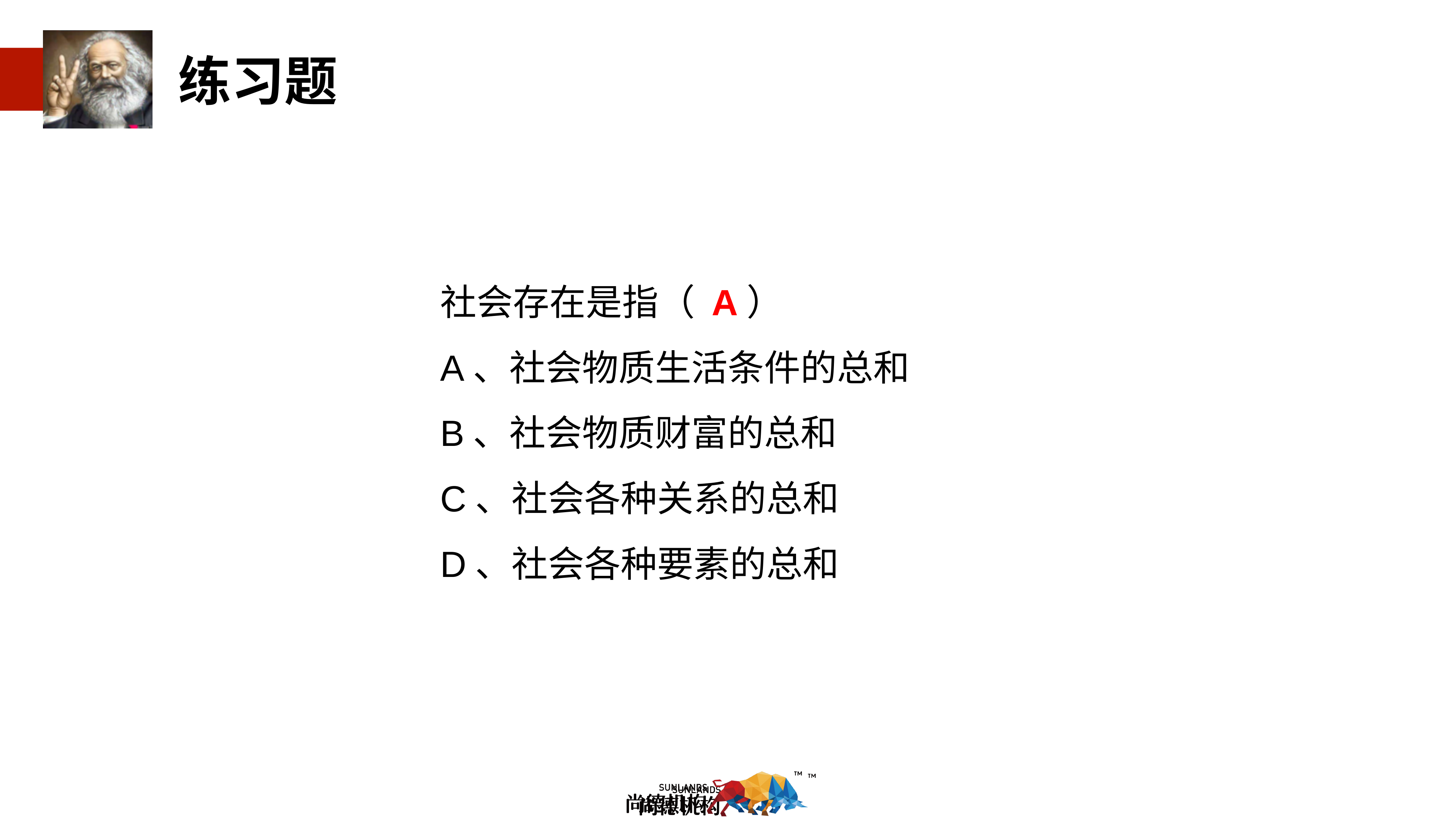

社会存在是指（ A）
A、社会物质生活条件的总和
B、社会物质财富的总和
C、社会各种关系的总和
D、社会各种要素的总和